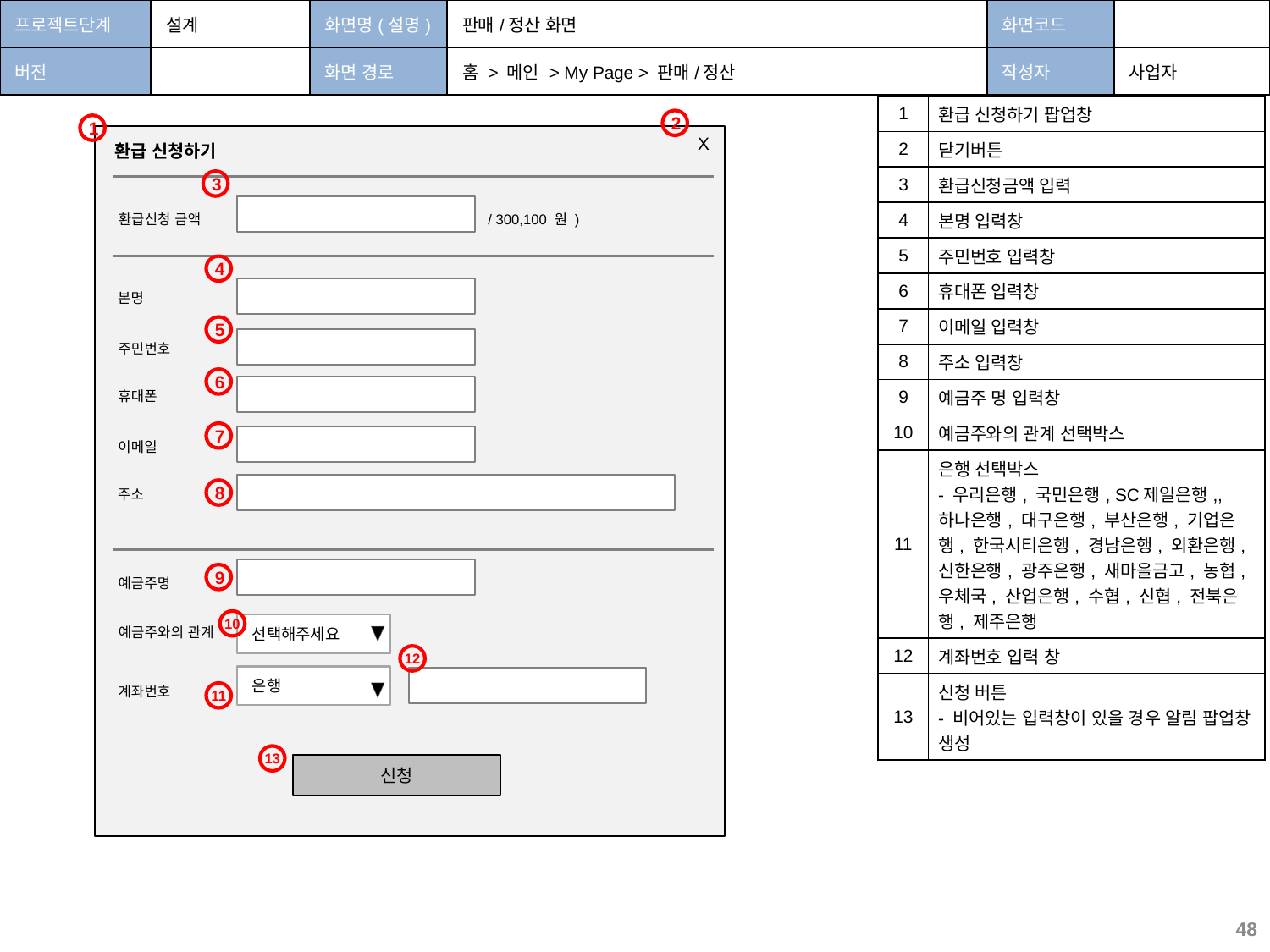

| 프로젝트단계 | 설계 | 화면명(설명) | 판매/정산 화면 | 화면코드 |  |
| --- | --- | --- | --- | --- | --- |
| 버전 |  | 화면 경로 | 홈 > 메인 > My Page > 판매/정산 | 작성자 | 사업자 |

| 1 | 환급 신청하기 팝업창 |
| --- | --- |
| 2 | 닫기버튼 |
| 3 | 환급신청금액 입력 |
| 4 | 본명 입력창 |
| 5 | 주민번호 입력창 |
| 6 | 휴대폰 입력창 |
| 7 | 이메일 입력창 |
| 8 | 주소 입력창 |
| 9 | 예금주 명 입력창 |
| 10 | 예금주와의 관계 선택박스 |
| 11 | 은행 선택박스 - 우리은행, 국민은행, SC제일은행,, 하나은행, 대구은행, 부산은행, 기업은행, 한국시티은행, 경남은행, 외환은행, 신한은행, 광주은행, 새마을금고, 농협, 우체국, 산업은행, 수협, 신협, 전북은행, 제주은행 |
| 12 | 계좌번호 입력 창 |
| 13 | 신청 버튼 - 비어있는 입력창이 있을 경우 알림 팝업창 생성 |
2
1

X
환급 신청하기
3
/ 300,100 원 )
환급신청 금액

4
본명

5
주민번호

6
휴대폰

이메일
7

주소

8
예금주명

9
예금주와의 관계
10
선택해주세요

12
은행

계좌번호

11
13
신청
48